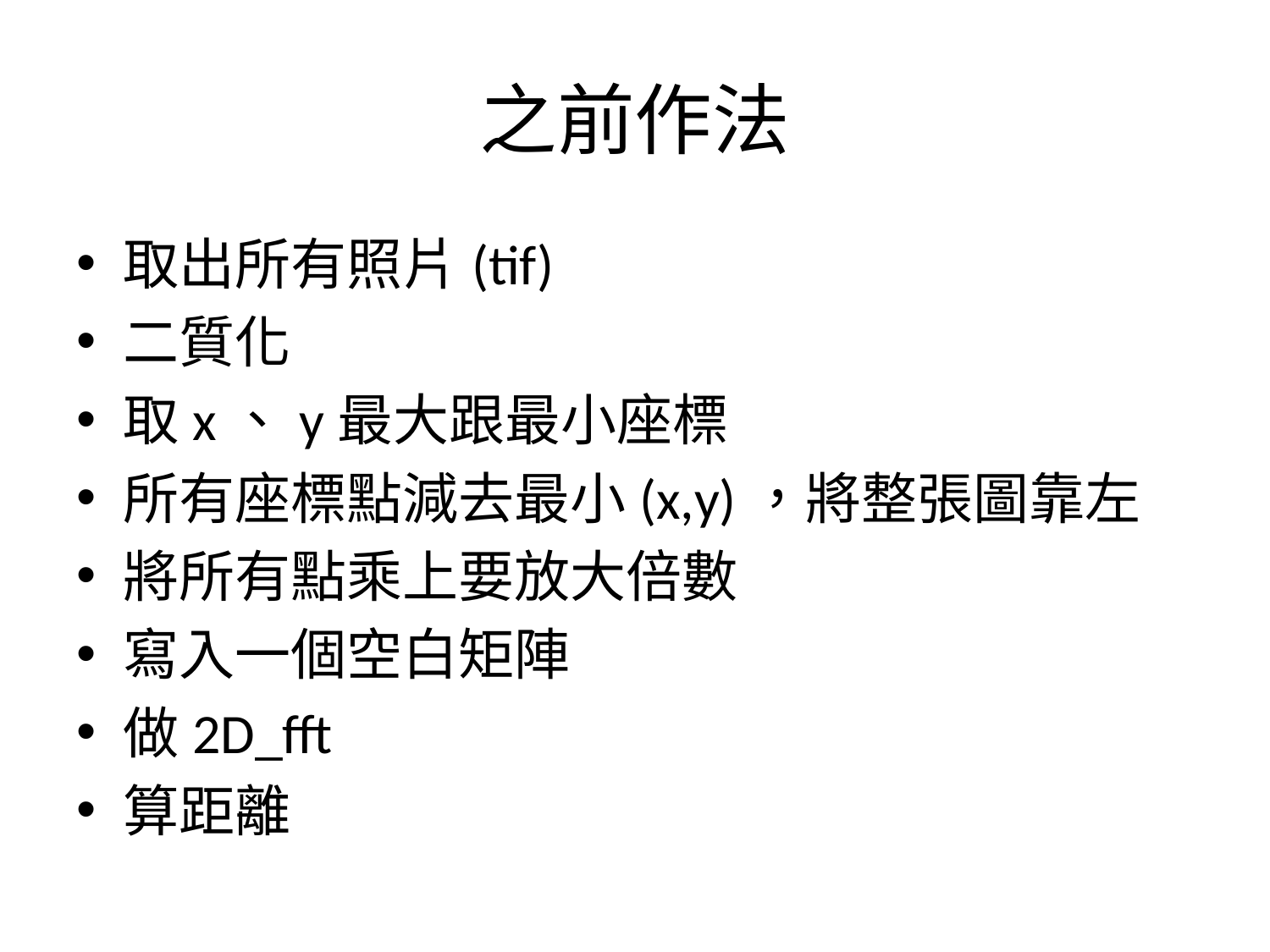

# 之前作法
取出所有照片(tif)
二質化
取x、y最大跟最小座標
所有座標點減去最小(x,y)，將整張圖靠左
將所有點乘上要放大倍數
寫入一個空白矩陣
做2D_fft
算距離